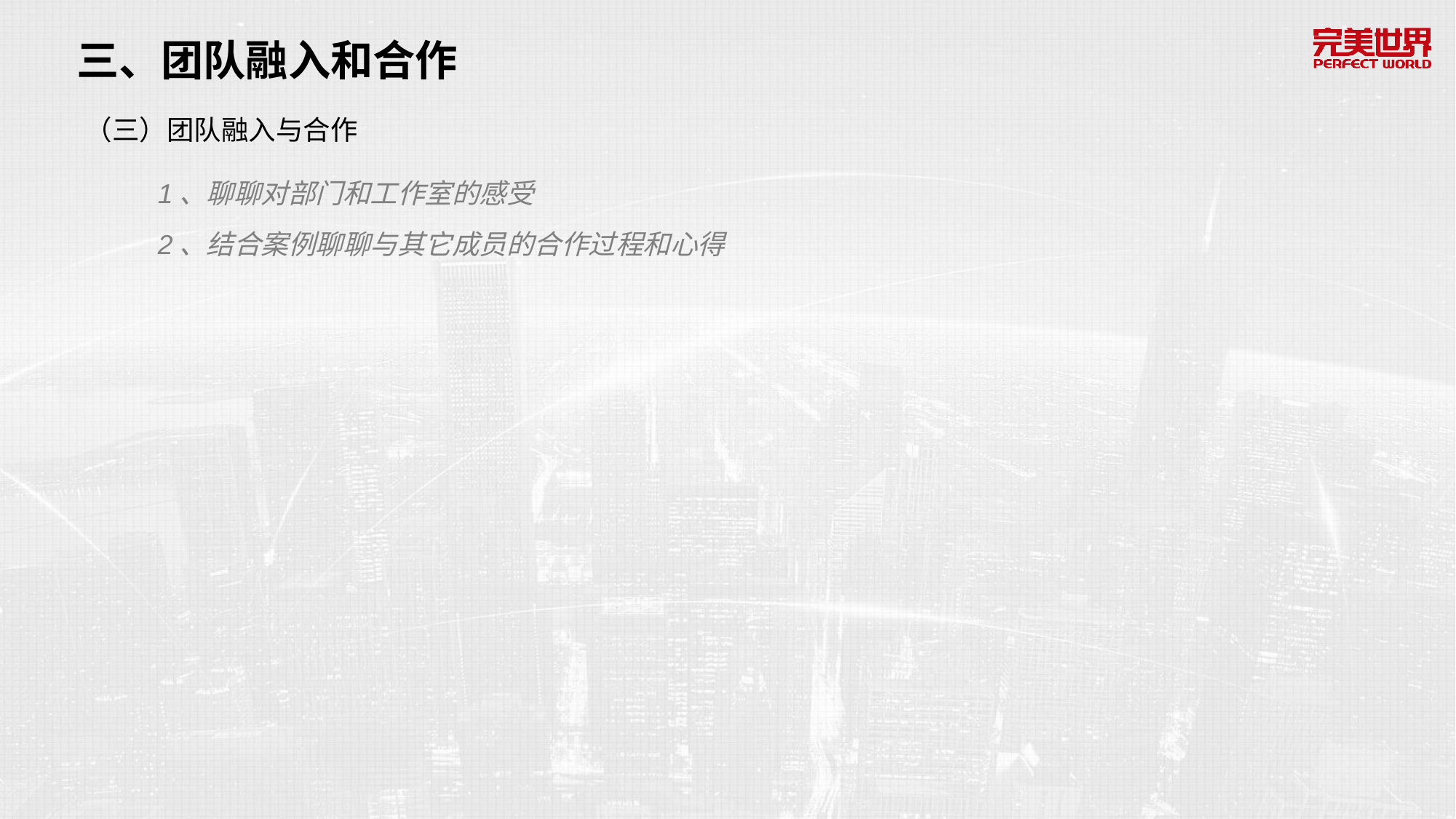

三、团队融入和合作
（三）团队融入与合作

1、聊聊对部门和工作室的感受
2、结合案例聊聊与其它成员的合作过程和心得